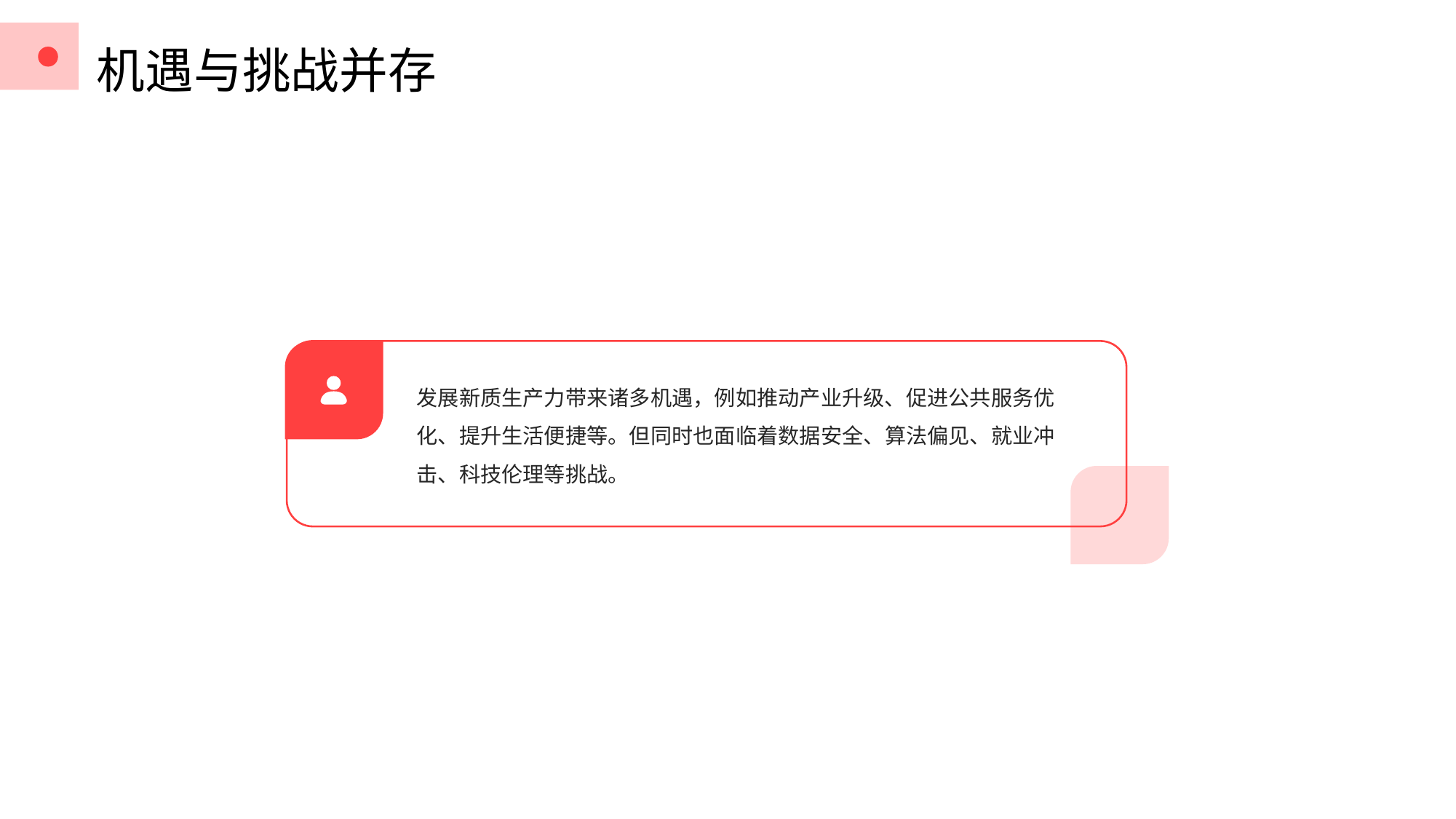

机遇与挑战并存

发展新质生产力带来诸多机遇，例如推动产业升级、促进公共服务优化、提升生活便捷等。但同时也面临着数据安全、算法偏见、就业冲击、科技伦理等挑战。